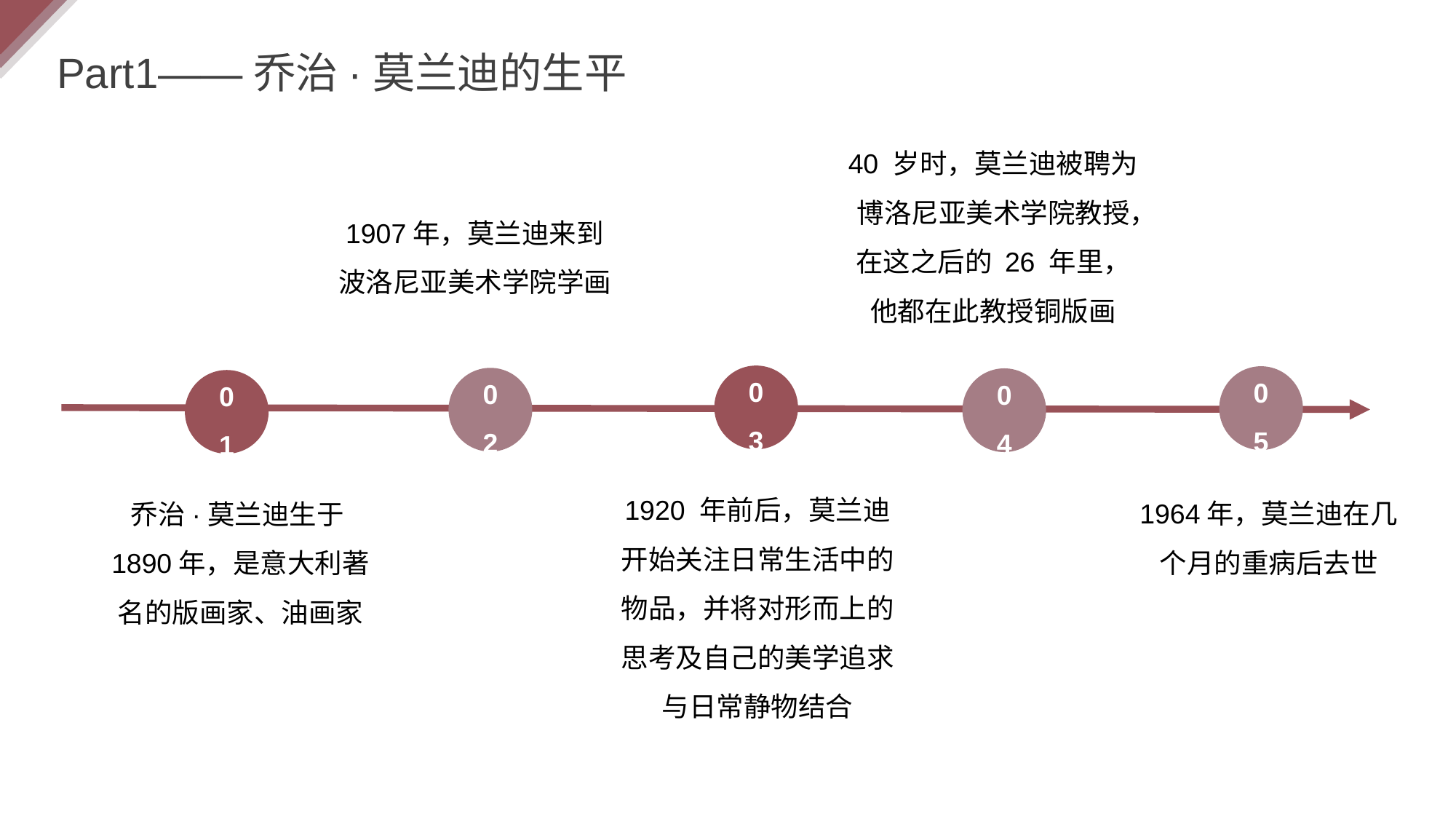

Part1——乔治·莫兰迪的生平
40 岁时，莫兰迪被聘为博洛尼亚美术学院教授，在这之后的 26 年里，他都在此教授铜版画
1907年，莫兰迪来到波洛尼亚美术学院学画

0 3
0 2
0 4
0 1
0 5
1920 年前后，莫兰迪开始关注日常生活中的物品，并将对形而上的思考及自己的美学追求与日常静物结合
1964年，莫兰迪在几个月的重病后去世

乔治·莫兰迪生于1890年，是意大利著名的版画家、油画家